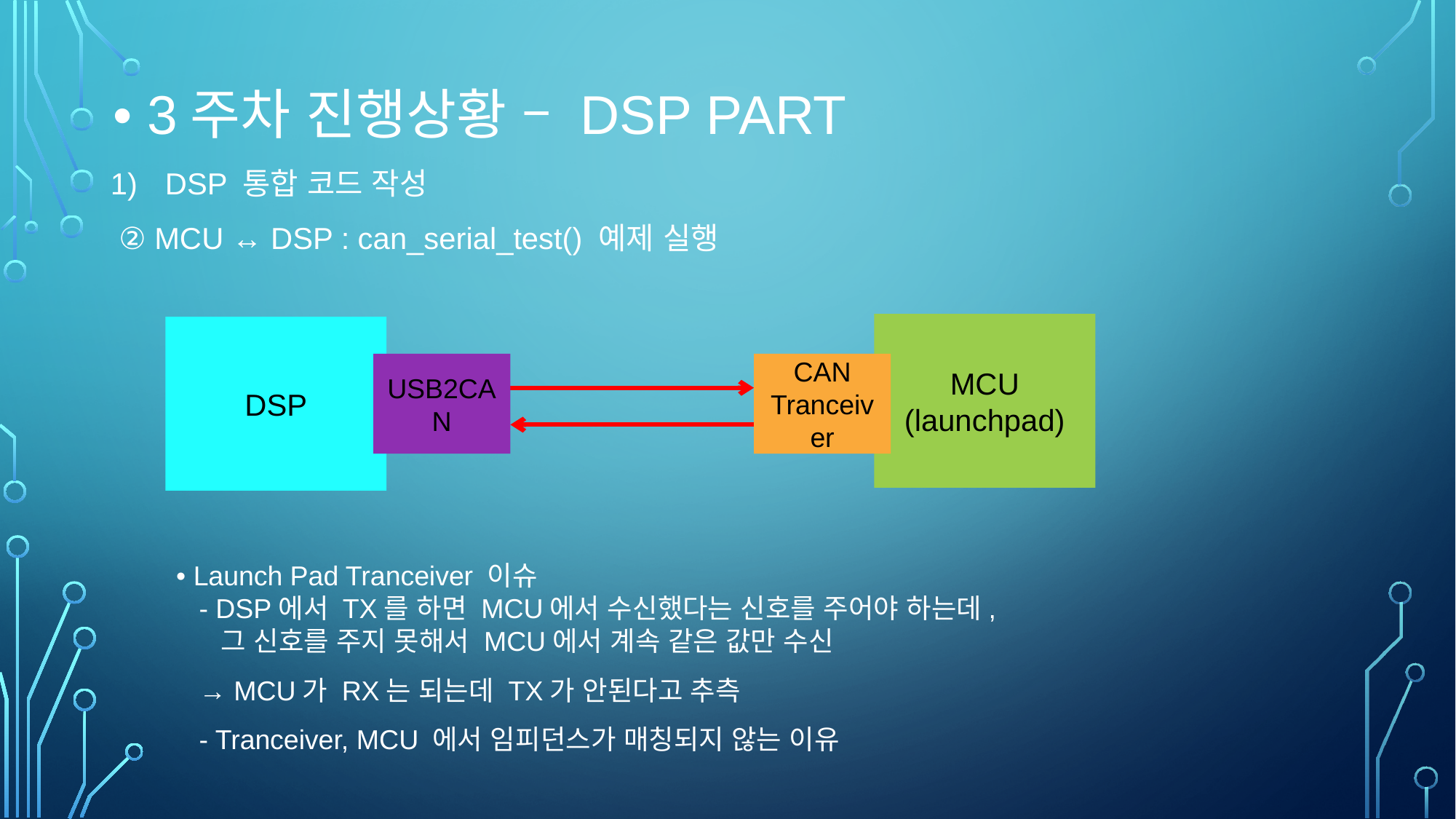

# • 3주차 진행상황 – DSP PART
DSP 통합 코드 작성
 ② MCU ↔ DSP : can_serial_test() 예제 실행
MCU
(launchpad)
DSP
USB2CAN
CAN Tranceiver
• Launch Pad Tranceiver 이슈
   - DSP에서 TX를 하면 MCU에서 수신했다는 신호를 주어야 하는데,
     그 신호를 주지 못해서 MCU에서 계속 같은 값만 수신
   → MCU가 RX는 되는데 TX가 안된다고 추측
   - Tranceiver, MCU 에서 임피던스가 매칭되지 않는 이유